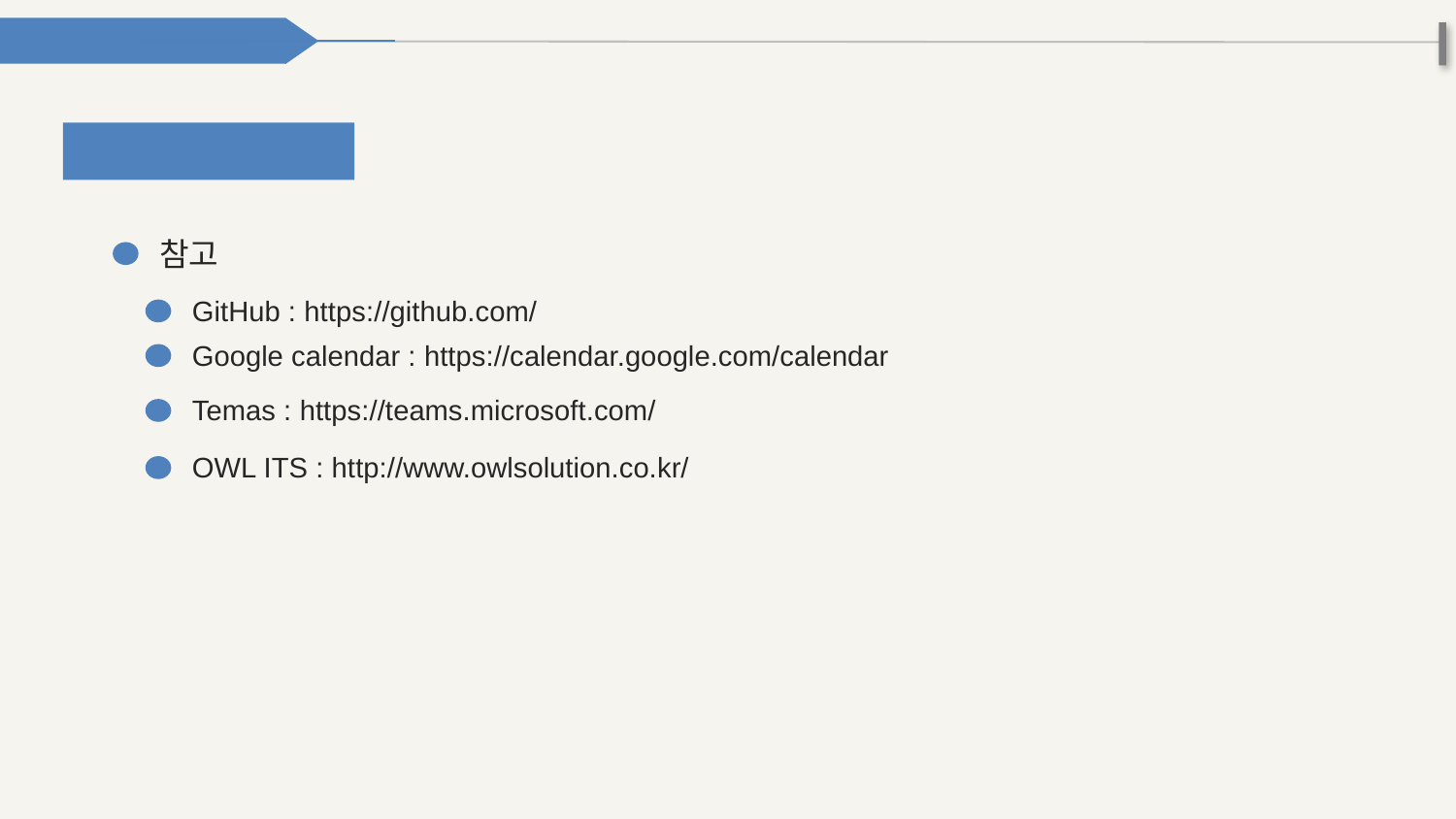

3-1. 개발환경 및 후기

참고문헌 및 출처
참고

GitHub : https://github.com/

Google calendar : https://calendar.google.com/calendar

Temas : https://teams.microsoft.com/

OWL ITS : http://www.owlsolution.co.kr/